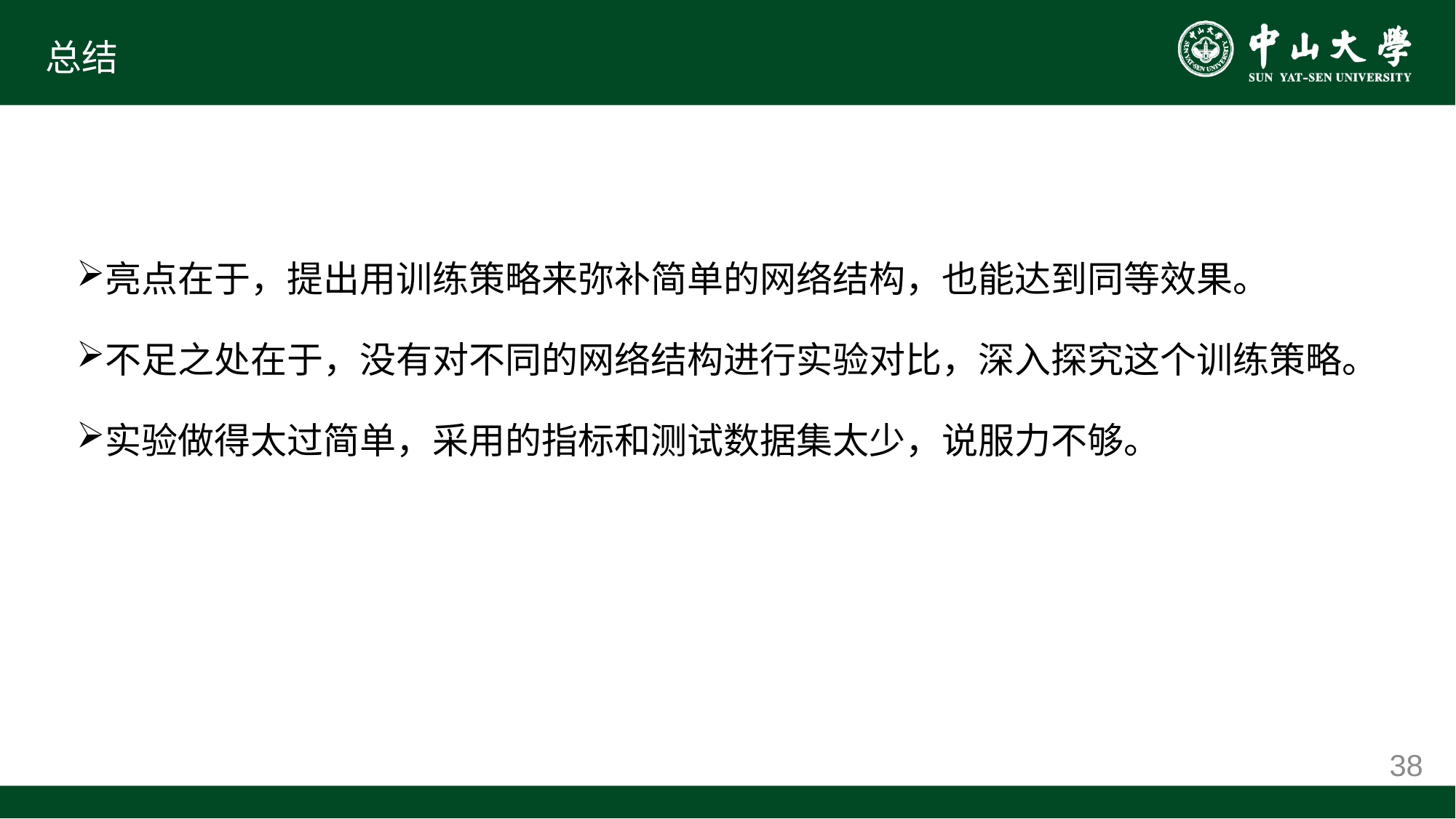

# 总结
亮点在于，提出用训练策略来弥补简单的网络结构，也能达到同等效果。
不足之处在于，没有对不同的网络结构进行实验对比，深入探究这个训练策略。
实验做得太过简单，采用的指标和测试数据集太少，说服力不够。
38